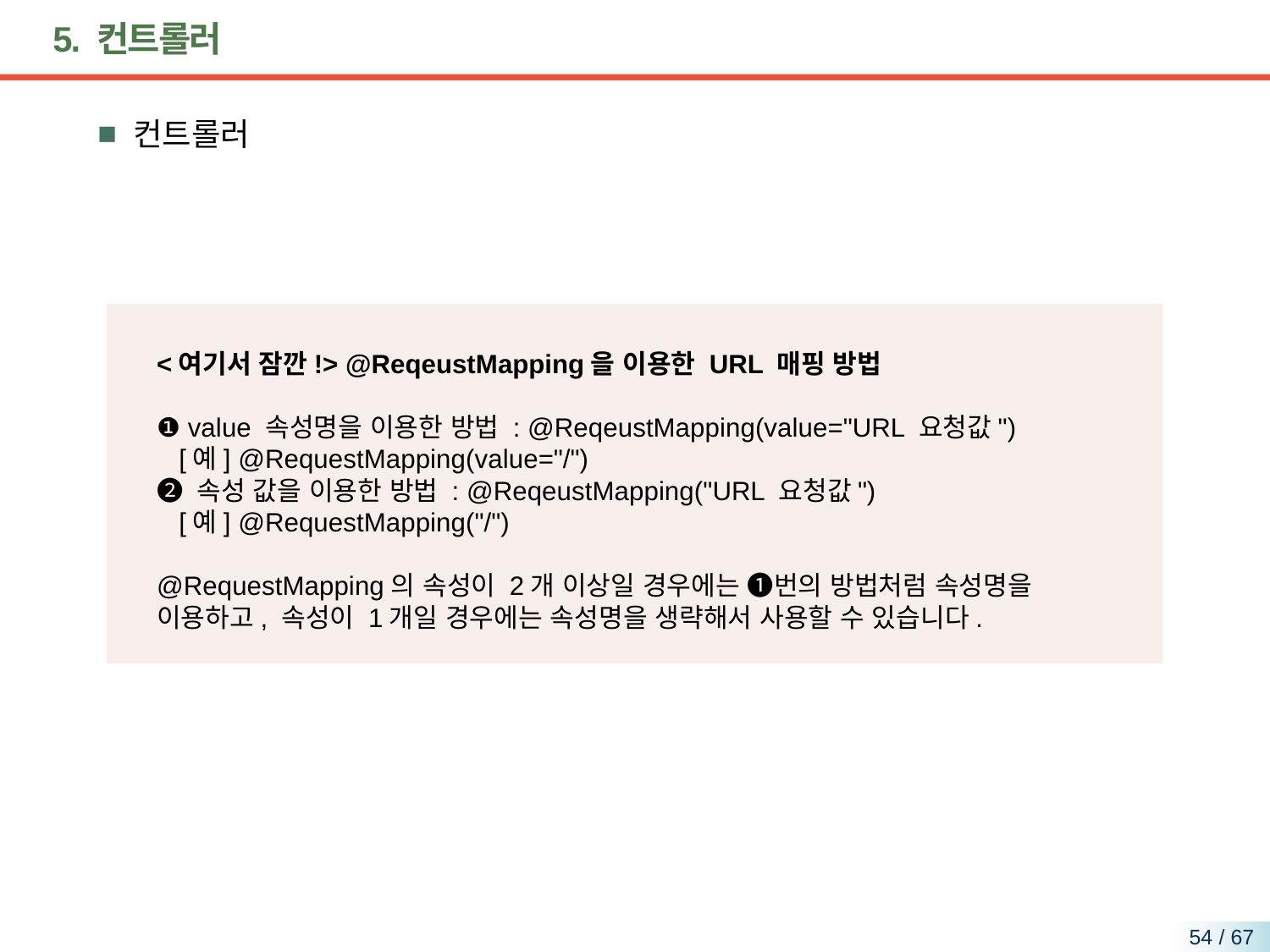

# 5. 컨트롤러
컨트롤러

<여기서 잠깐!> @ReqeustMapping을 이용한 URL 매핑 방법

❶ value 속성명을 이용한 방법 : @ReqeustMapping(value="URL 요청값")
   [예] @RequestMapping(value="/")
❷ 속성 값을 이용한 방법 : @ReqeustMapping("URL 요청값")
   [예] @RequestMapping("/")

@RequestMapping의 속성이 2개 이상일 경우에는 ❶번의 방법처럼 속성명을 이용하고, 속성이 1개일 경우에는 속성명을 생략해서 사용할 수 있습니다.